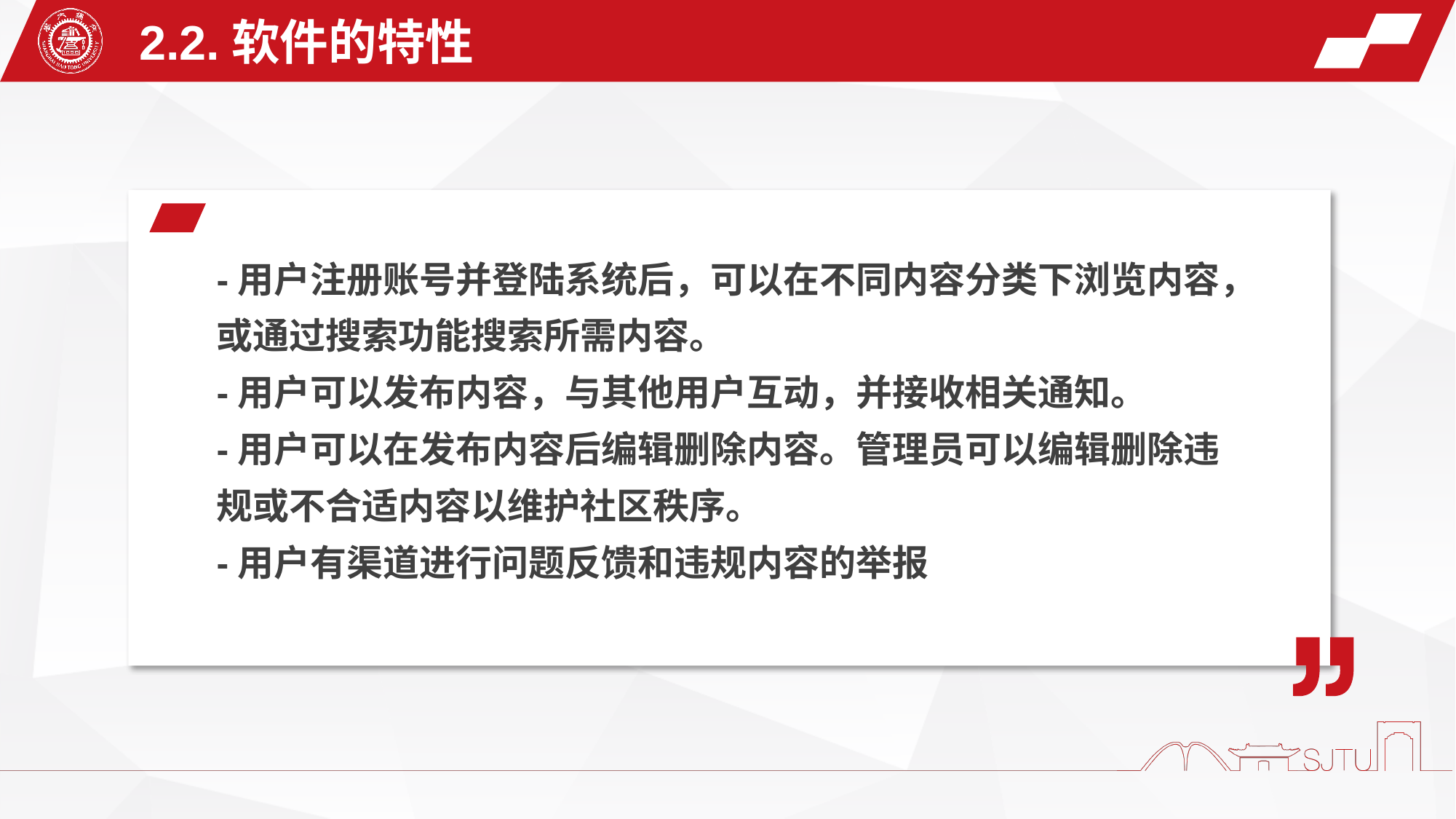

2.2.软件的特性

-用户注册账号并登陆系统后，可以在不同内容分类下浏览内容，或通过搜索功能搜索所需内容。
-用户可以发布内容，与其他用户互动，并接收相关通知。
-用户可以在发布内容后编辑删除内容。管理员可以编辑删除违规或不合适内容以维护社区秩序。
-用户有渠道进行问题反馈和违规内容的举报